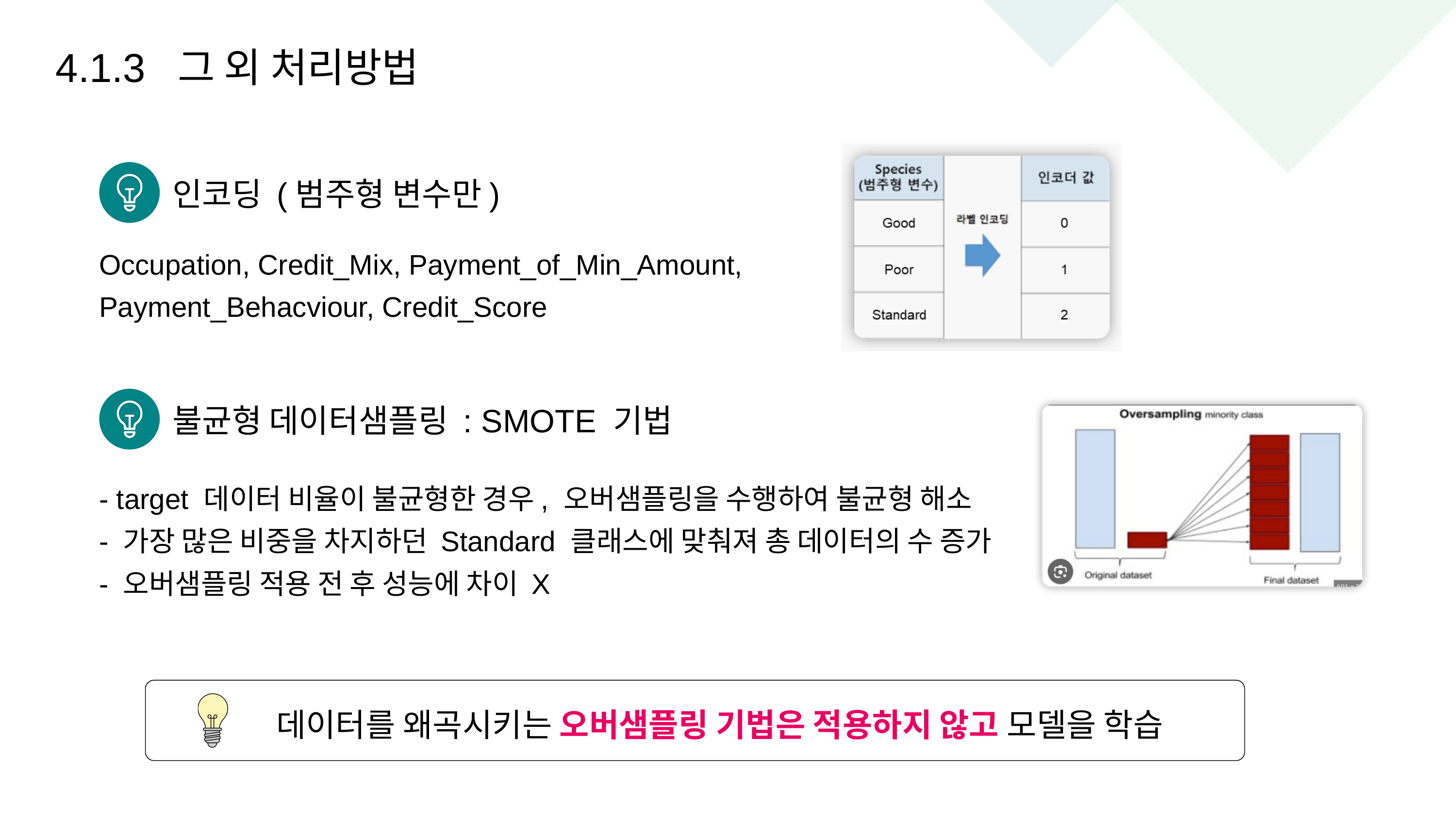

4.1.3  그 외 처리방법

인코딩 (범주형 변수만)

Occupation, Credit_Mix, Payment_of_Min_Amount,
Payment_Behacviour, Credit_Score

불균형 데이터샘플링 : SMOTE 기법

- target 데이터 비율이 불균형한 경우, 오버샘플링을 수행하여 불균형 해소
- 가장 많은 비중을 차지하던 Standard 클래스에 맞춰져 총 데이터의 수 증가
- 오버샘플링 적용 전 후 성능에 차이 X

데이터를 왜곡시키는 오버샘플링 기법은 적용하지 않고 모델을 학습